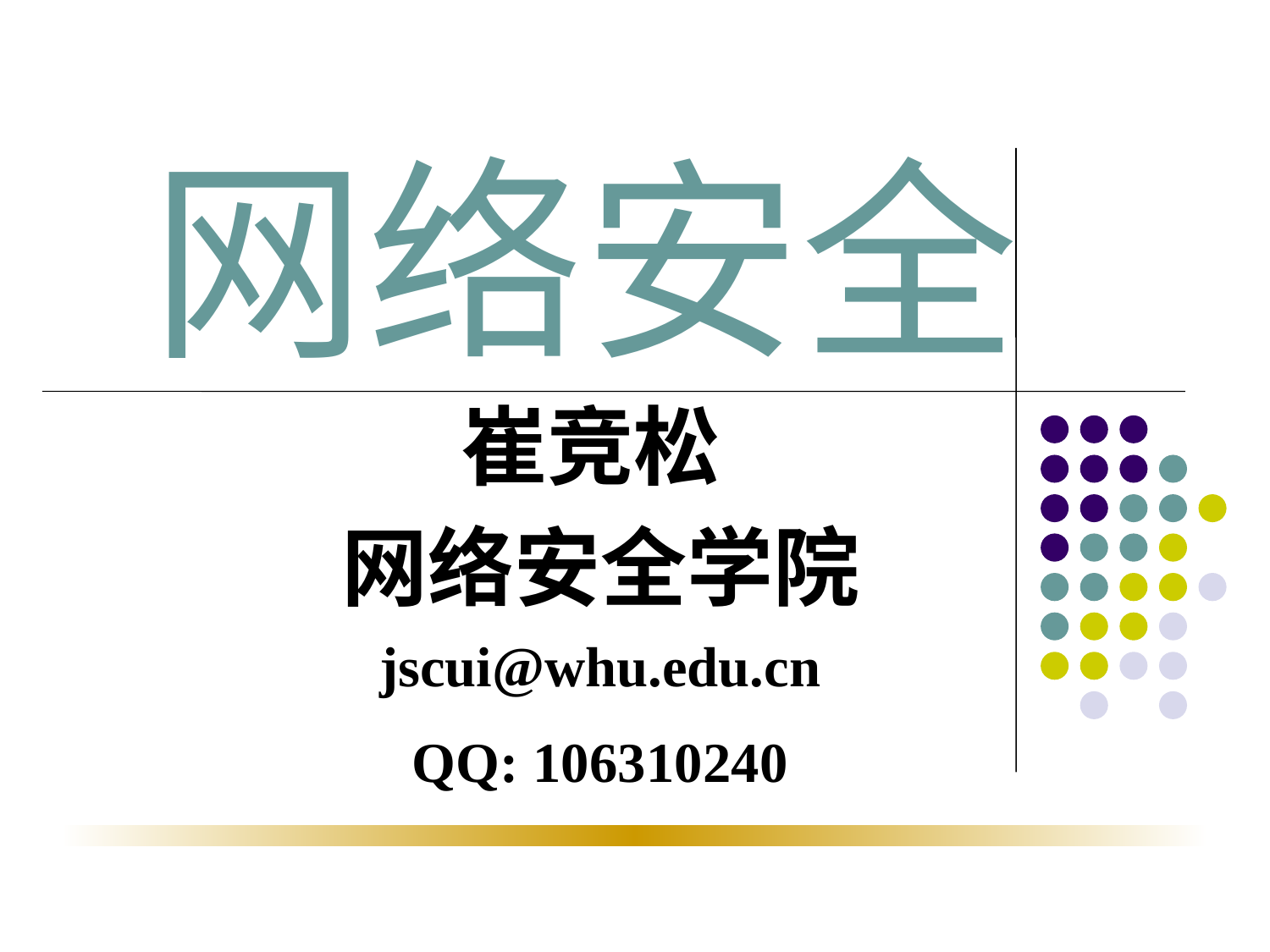

# 网络安全
崔竞松
网络安全学院
jscui@whu.edu.cn
QQ: 106310240